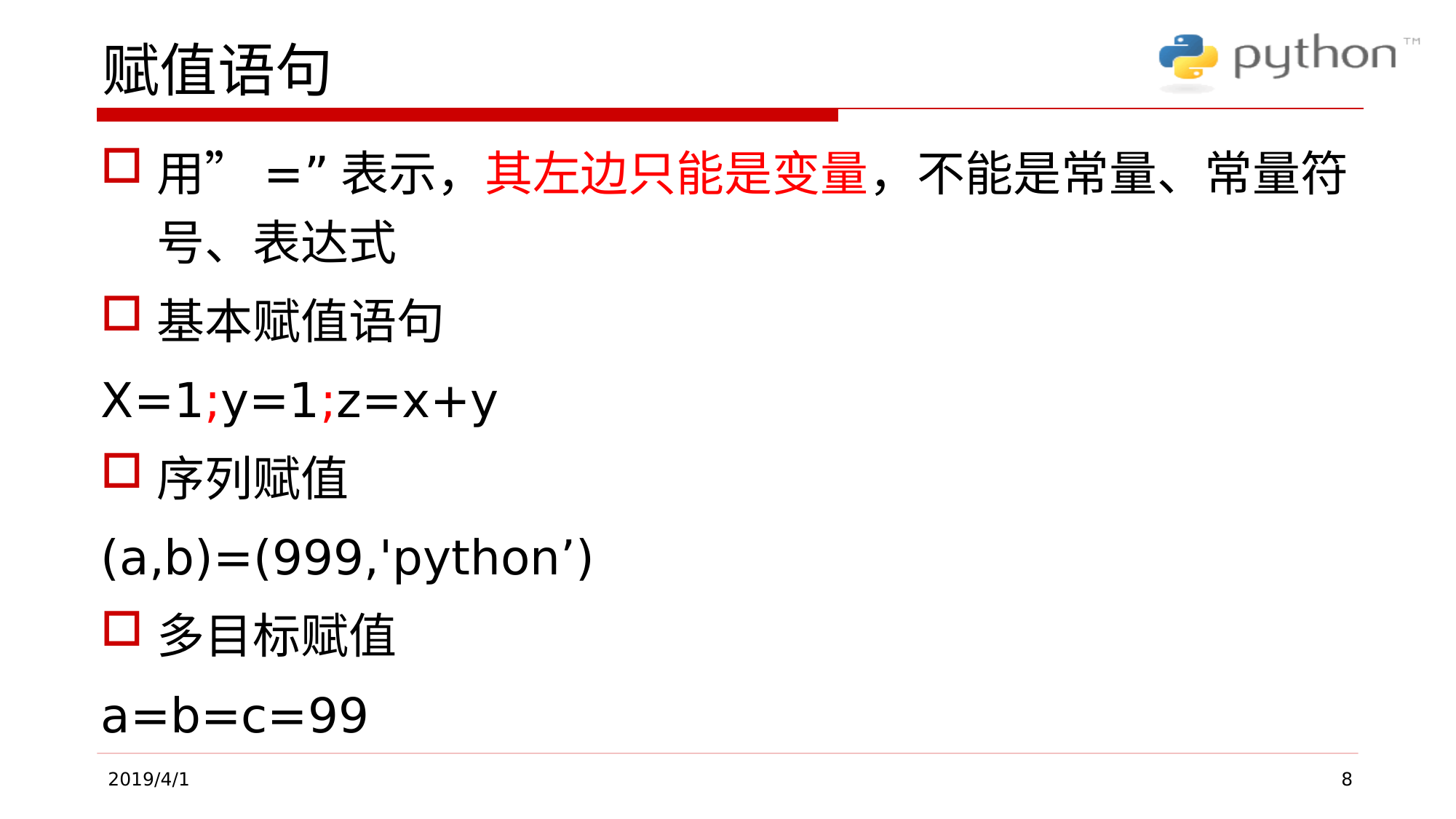

# 赋值语句
用”=”表示，其左边只能是变量，不能是常量、常量符号、表达式
基本赋值语句
X=1;y=1;z=x+y
序列赋值
(a,b)=(999,'python’)
多目标赋值
a=b=c=99
8
2019/4/1